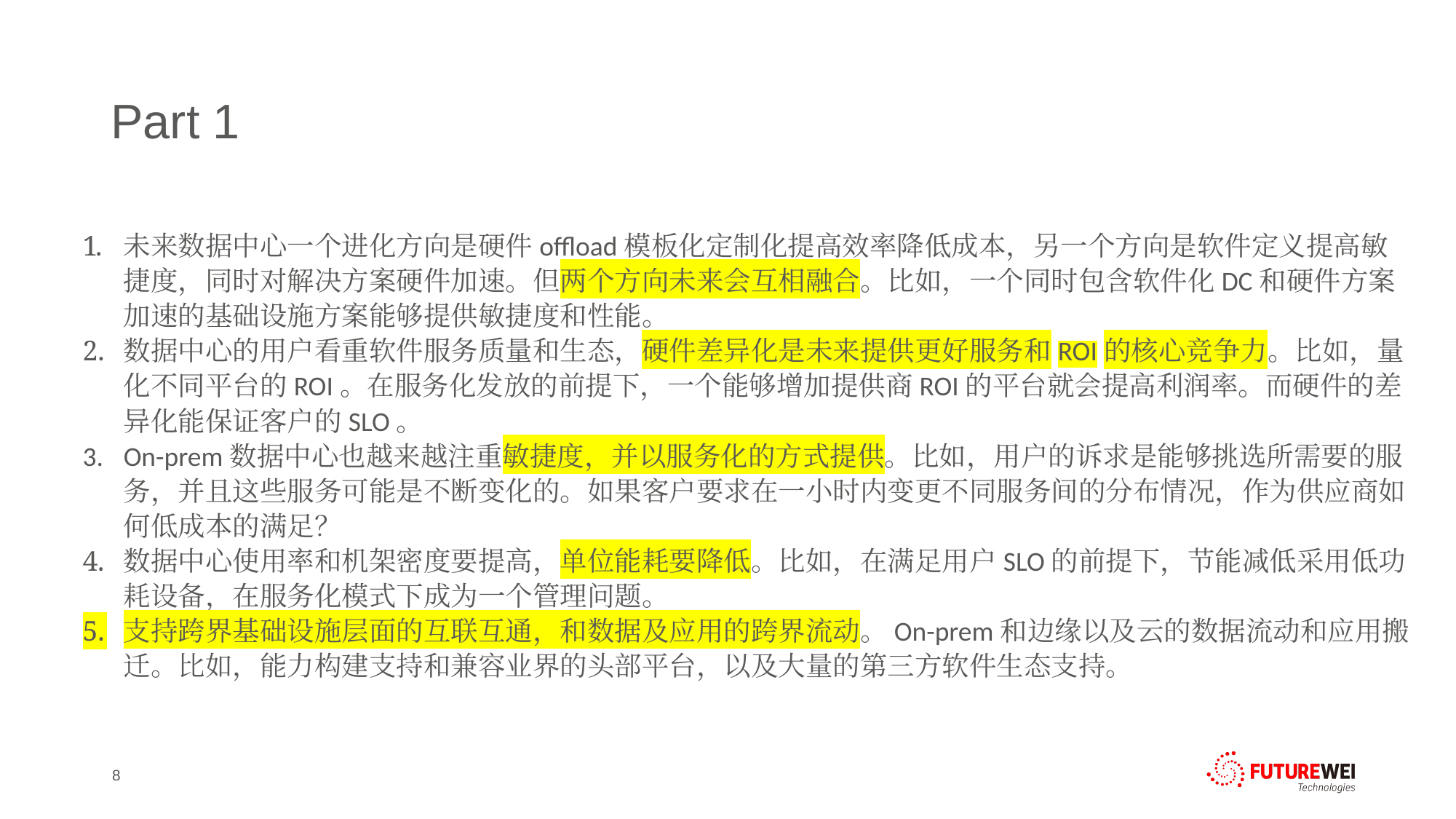

# Part 1
未来数据中心一个进化方向是硬件offload模板化定制化提高效率降低成本，另一个方向是软件定义提高敏捷度，同时对解决方案硬件加速。但两个方向未来会互相融合。比如，一个同时包含软件化DC和硬件方案加速的基础设施方案能够提供敏捷度和性能。
数据中心的用户看重软件服务质量和生态，硬件差异化是未来提供更好服务和ROI的核心竞争力。比如，量化不同平台的ROI。在服务化发放的前提下，一个能够增加提供商ROI的平台就会提高利润率。而硬件的差异化能保证客户的SLO。
On-prem数据中心也越来越注重敏捷度，并以服务化的方式提供。比如，用户的诉求是能够挑选所需要的服务，并且这些服务可能是不断变化的。如果客户要求在一小时内变更不同服务间的分布情况，作为供应商如何低成本的满足？
数据中心使用率和机架密度要提高，单位能耗要降低。比如，在满足用户SLO的前提下，节能减低采用低功耗设备，在服务化模式下成为一个管理问题。
支持跨界基础设施层面的互联互通，和数据及应用的跨界流动。On-prem和边缘以及云的数据流动和应用搬迁。比如，能力构建支持和兼容业界的头部平台，以及大量的第三方软件生态支持。

8